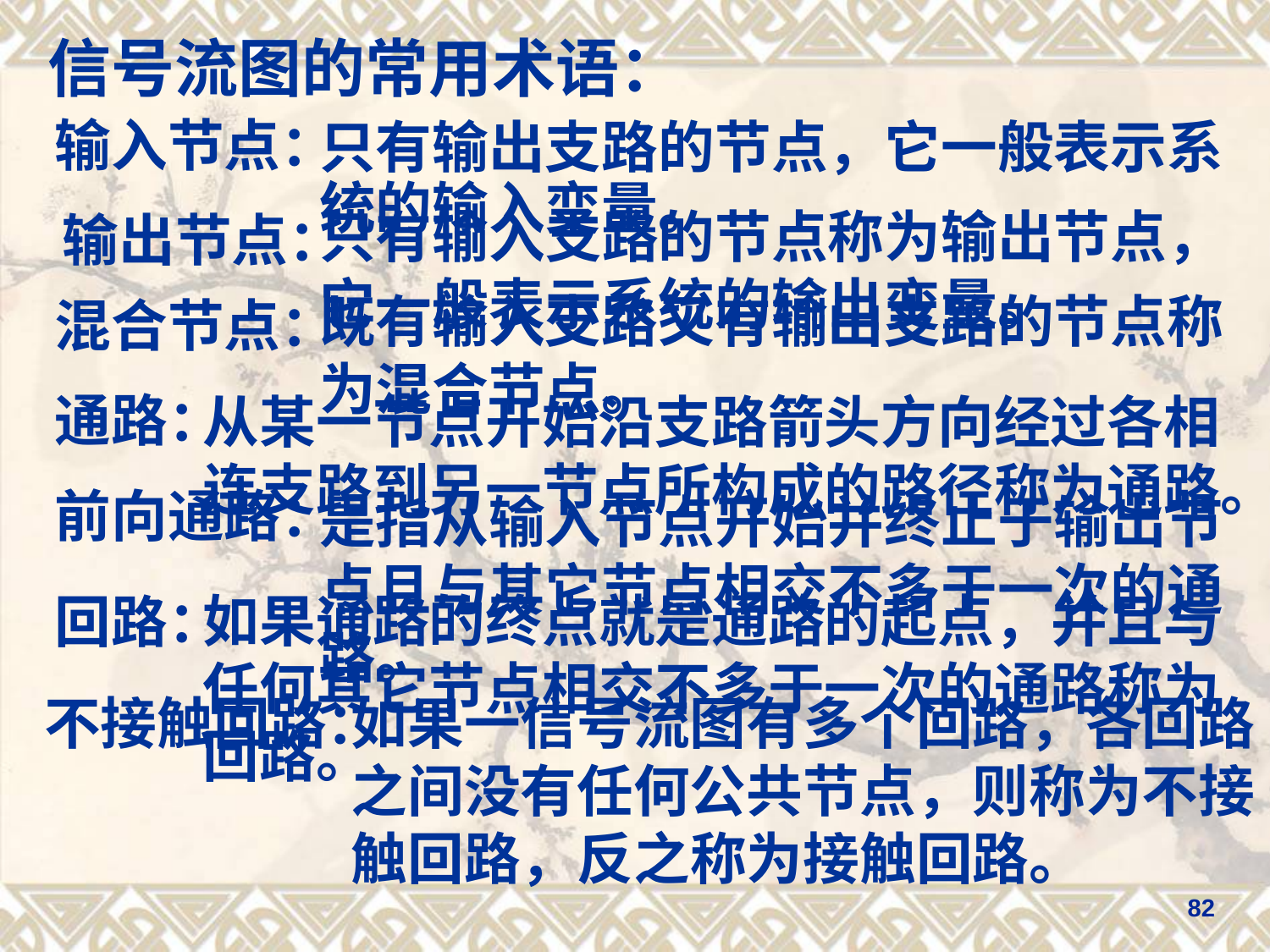

信号流图的常用术语：
输入节点：
只有输出支路的节点，它一般表示系统的输入变量。
只有输入支路的节点称为输出节点，它一般表示系统的输出变量。
  输出节点：
既有输入支路又有输出支路的节点称为混合节点。
混合节点：
通路：
从某一节点开始沿支路箭头方向经过各相连支路到另一节点所构成的路径称为通路。
前向通路：
是指从输入节点开始并终止于输出节点且与其它节点相交不多于一次的通路。

如果通路的终点就是通路的起点，并且与任何其它节点相交不多于一次的通路称为回路。
回路：
不接触回路：
如果一信号流图有多个回路，各回路之间没有任何公共节点，则称为不接触回路，反之称为接触回路。
82